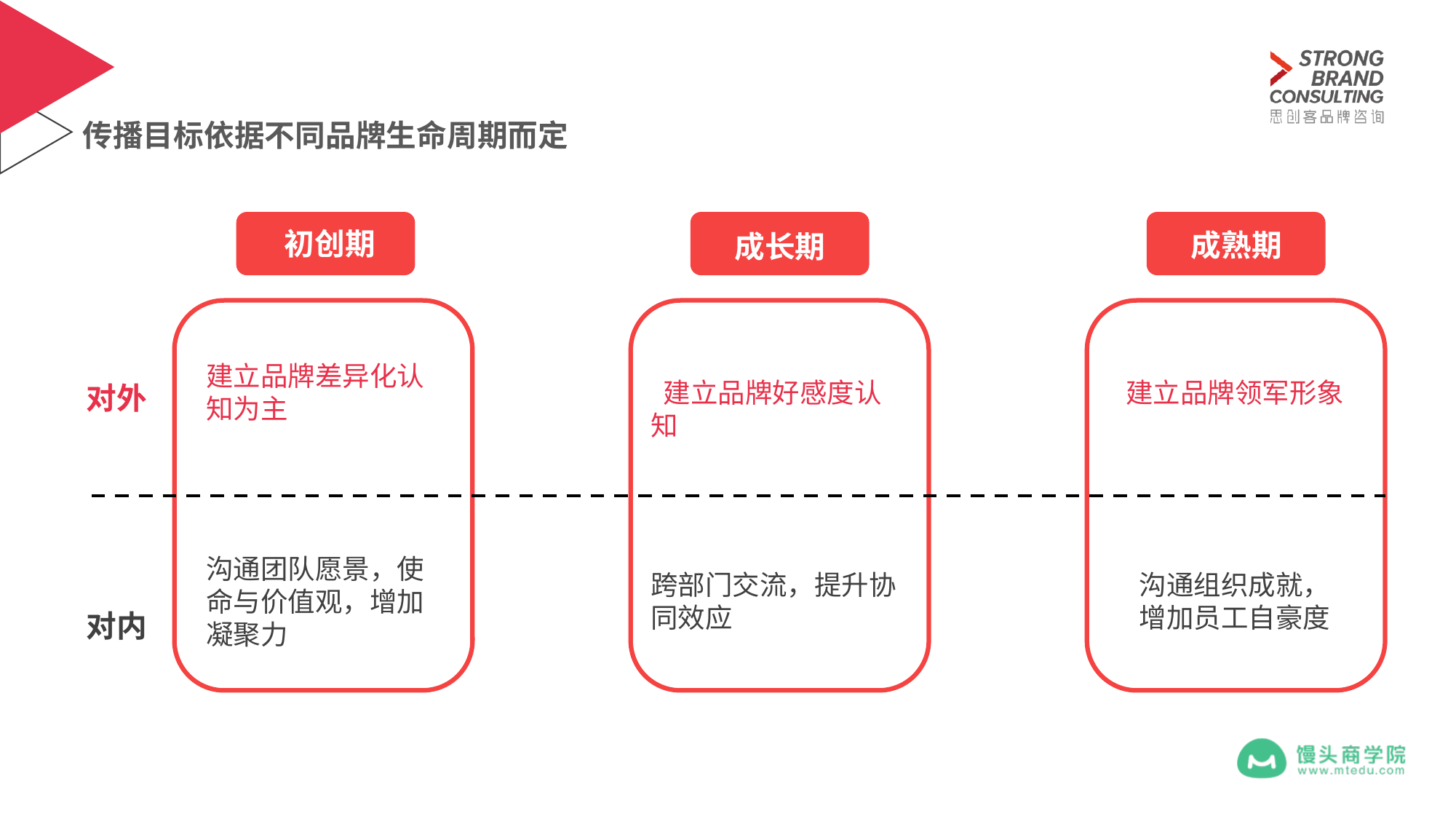

# 传播目标依据不同品牌生命周期而定

初创期
成熟期
成长期

建立品牌差异化认知为主
 建立品牌好感度认知
建立品牌领军形象
对外
沟通团队愿景，使命与价值观，增加凝聚力
跨部门交流，提升协同效应
沟通组织成就，增加员工自豪度
对内